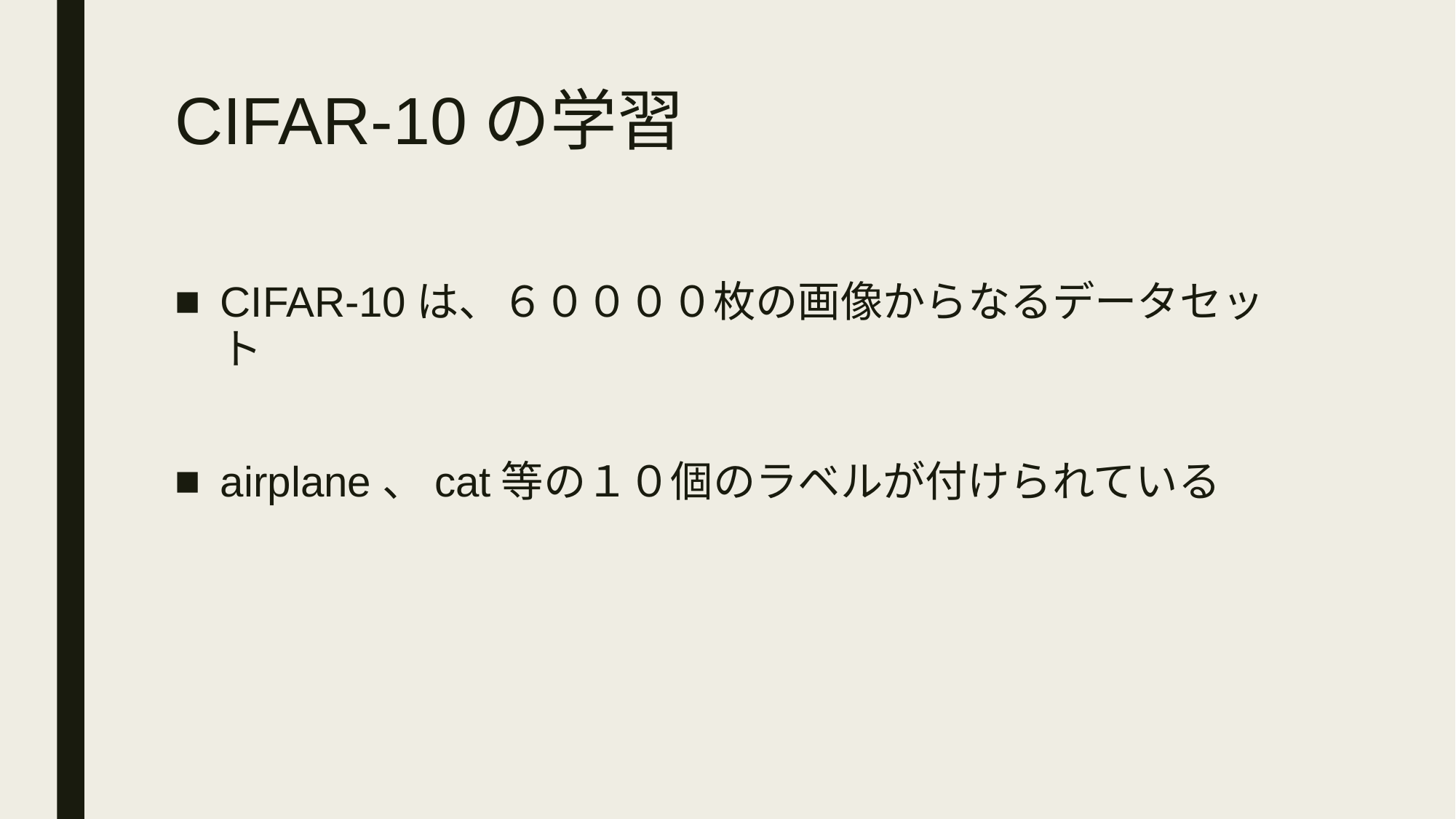

# CIFAR-10の学習
CIFAR-10は、６００００枚の画像からなるデータセット

airplane、cat等の１０個のラベルが付けられている